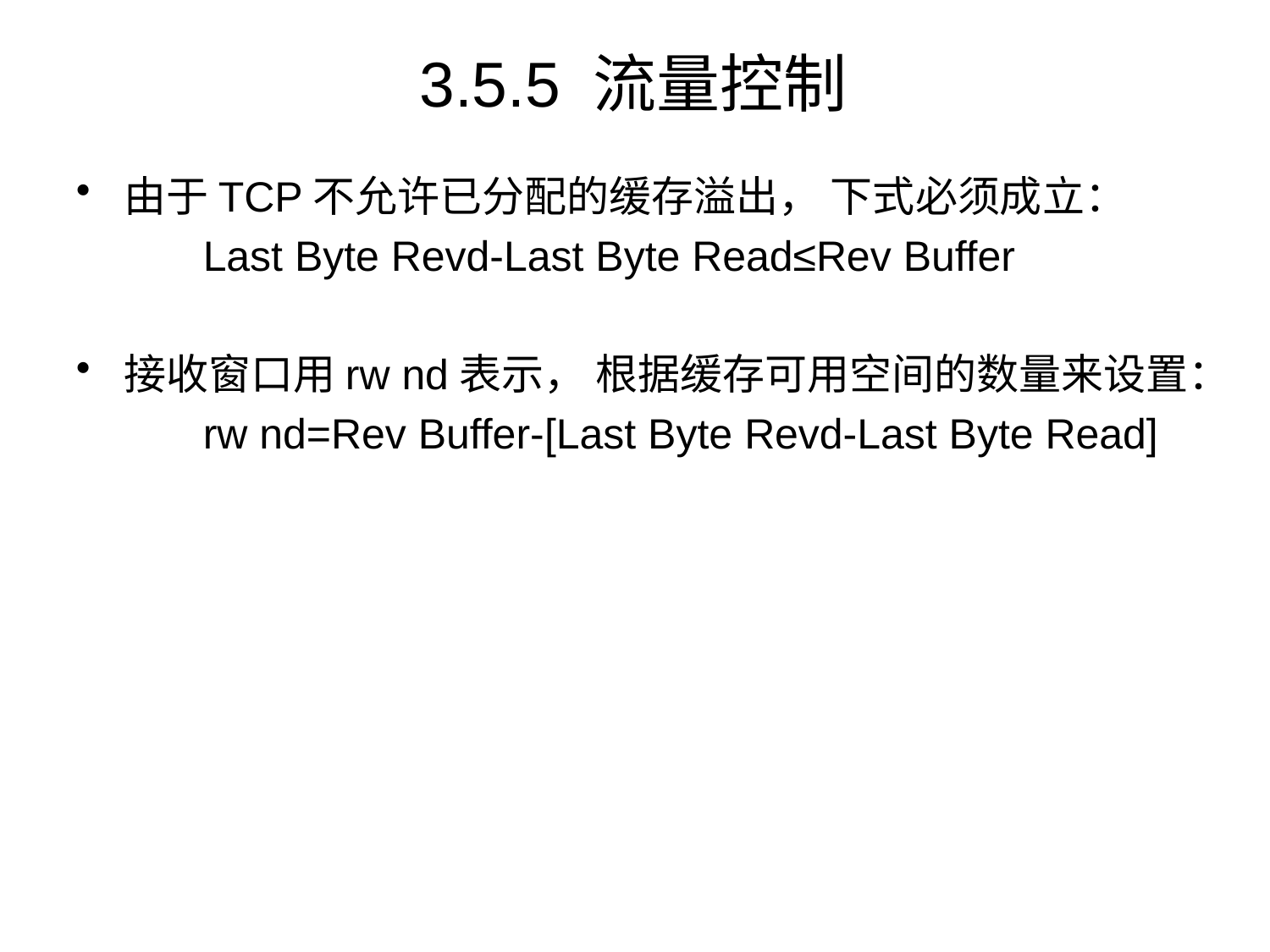

# 3.5.5 流量控制
由于TCP不允许已分配的缓存溢出， 下式必须成立：
	Last Byte Revd-Last Byte Read≤Rev Buffer

接收窗口用rw nd表示， 根据缓存可用空间的数量来设置：
	rw nd=Rev Buffer-[Last Byte Revd-Last Byte Read]